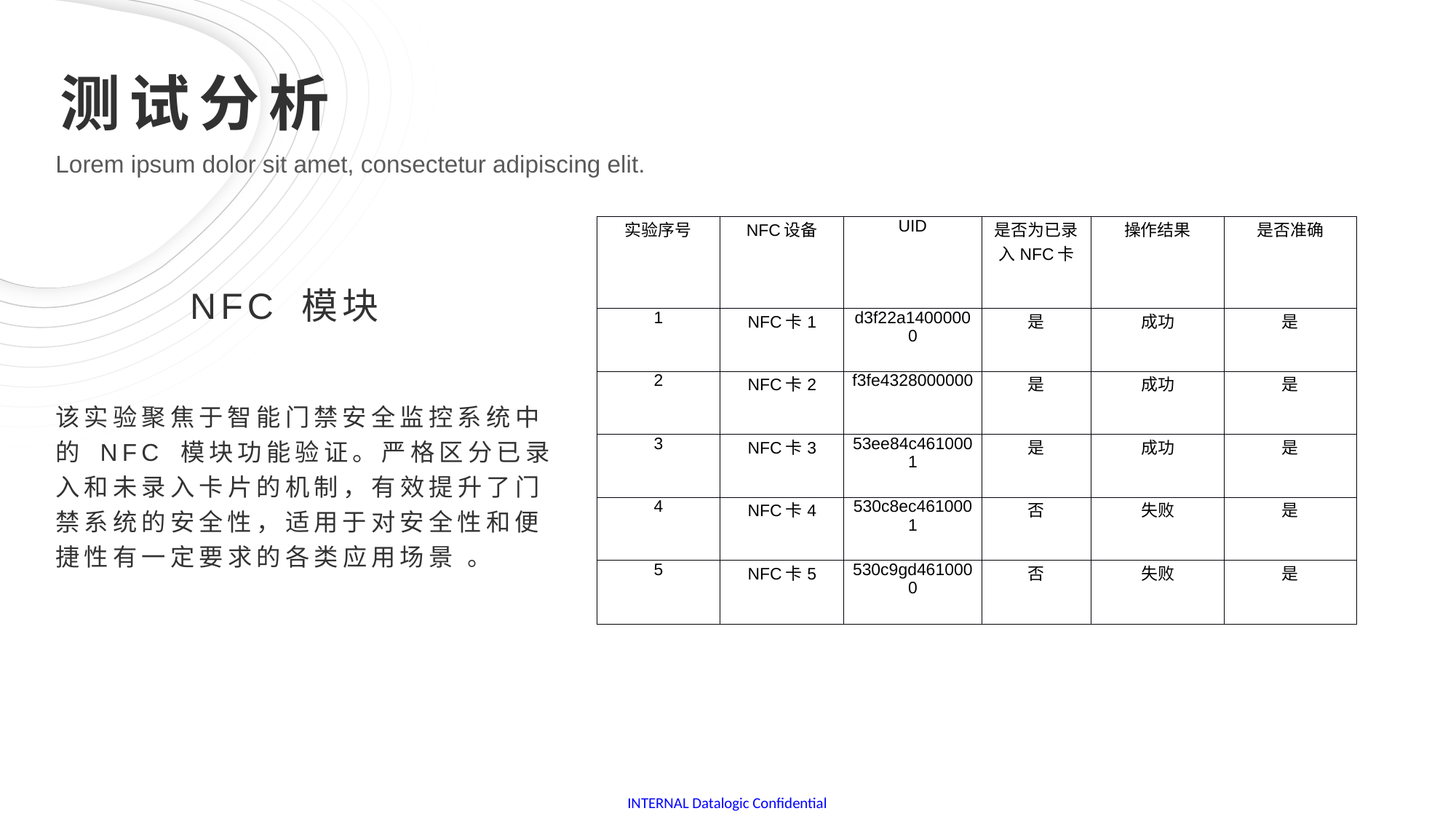

测试分析

Lorem ipsum dolor sit amet, consectetur adipiscing elit.
| 实验序号 | NFC设备 | UID | 是否为已录入NFC卡 | 操作结果 | 是否准确 |
| --- | --- | --- | --- | --- | --- |
| 1 | NFC卡1 | d3f22a14000000 | 是 | 成功 | 是 |
| 2 | NFC卡2 | f3fe4328000000 | 是 | 成功 | 是 |
| 3 | NFC卡3 | 53ee84c4610001 | 是 | 成功 | 是 |
| 4 | NFC卡4 | 530c8ec4610001 | 否 | 失败 | 是 |
| 5 | NFC卡5 | 530c9gd4610000 | 否 | 失败 | 是 |
NFC 模块
该实验聚焦于智能门禁安全监控系统中的 NFC 模块功能验证。严格区分已录入和未录入卡片的机制，有效提升了门禁系统的安全性，适用于对安全性和便捷性有一定要求的各类应用场景 。